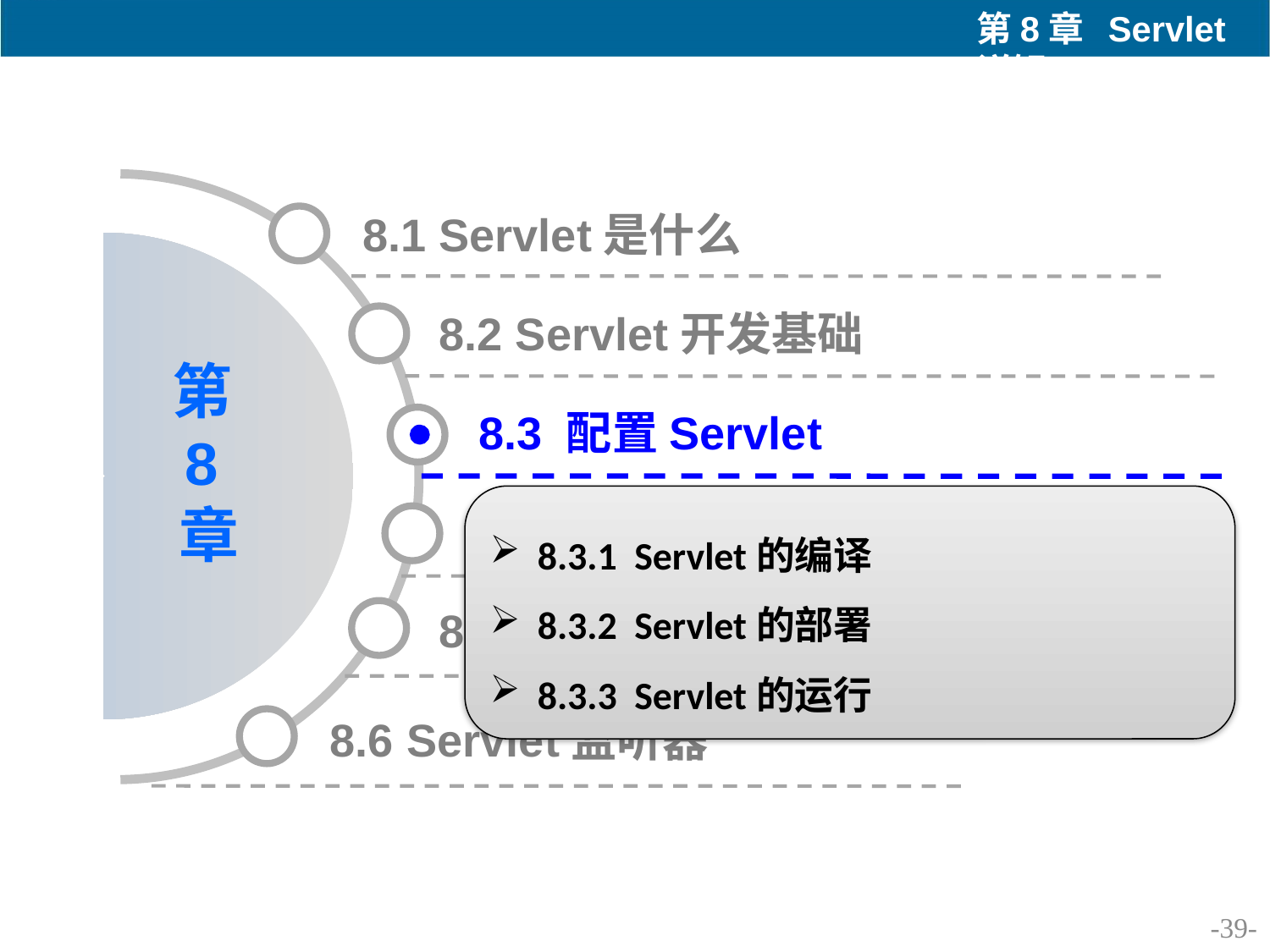

8.1 Servlet是什么
8.2 Servlet开发基础
8.3 配置Servlet
8.4 Servlet 接口和类
8.3.1  Servlet的编译
8.3.2  Servlet的部署
8.3.3  Servlet的运行
8.5 Servlet过滤器
8.6 Servlet监听器
-39-